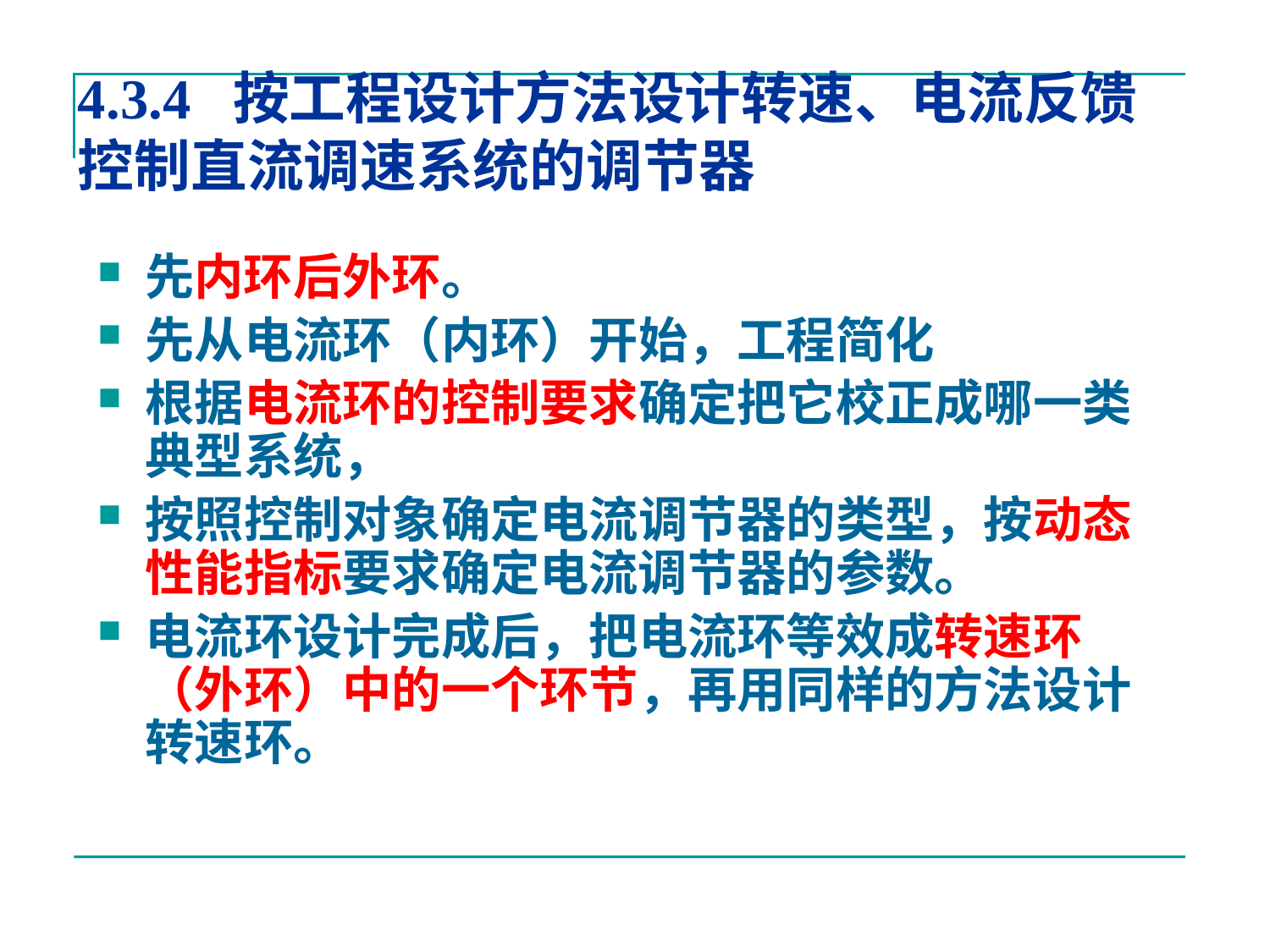

# 4.3.4  按工程设计方法设计转速、电流反馈控制直流调速系统的调节器
先内环后外环。
先从电流环（内环）开始，工程简化
根据电流环的控制要求确定把它校正成哪一类典型系统，
按照控制对象确定电流调节器的类型，按动态性能指标要求确定电流调节器的参数。
电流环设计完成后，把电流环等效成转速环（外环）中的一个环节，再用同样的方法设计转速环。